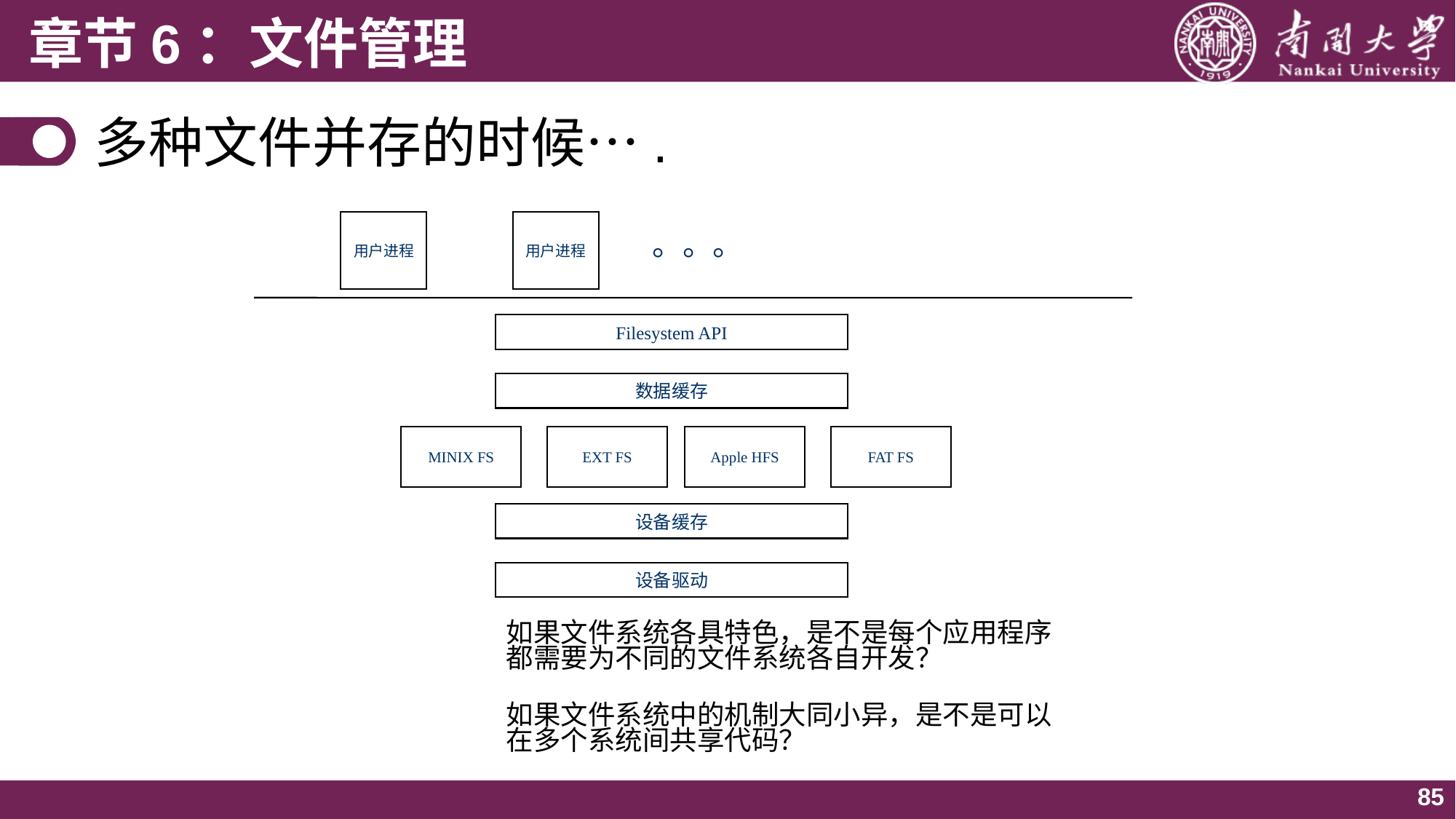

# 多种文件并存的时候….
用户进程
用户进程
。。。

Filesystem API
数据缓存
MINIX FS
EXT FS
Apple HFS
FAT FS
设备缓存
设备驱动
如果文件系统各具特色，是不是每个应用程序都需要为不同的文件系统各自开发？
如果文件系统中的机制大同小异，是不是可以在多个系统间共享代码？
85